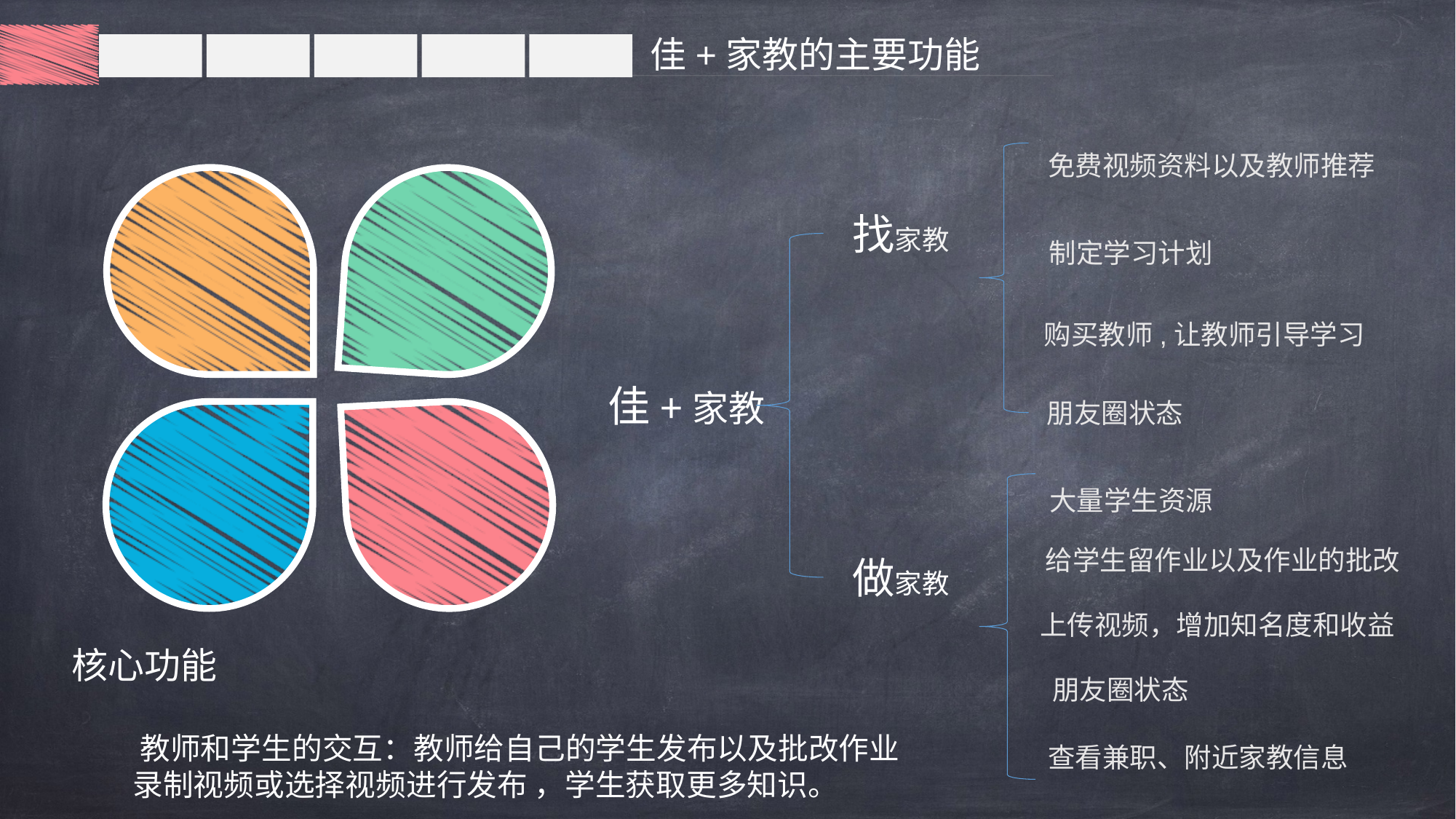

佳+家教的主要功能

免费视频资料以及教师推荐

找家教
制定学习计划

购买教师,让教师引导学习
佳+家教
朋友圈状态

大量学生资源
给学生留作业以及作业的批改
做家教
上传视频，增加知名度和收益
核心功能

          教师和学生的交互：教师给自己的学生发布以及批改作业
        录制视频或选择视频进行发布 ，学生获取更多知识。
朋友圈状态
查看兼职、附近家教信息